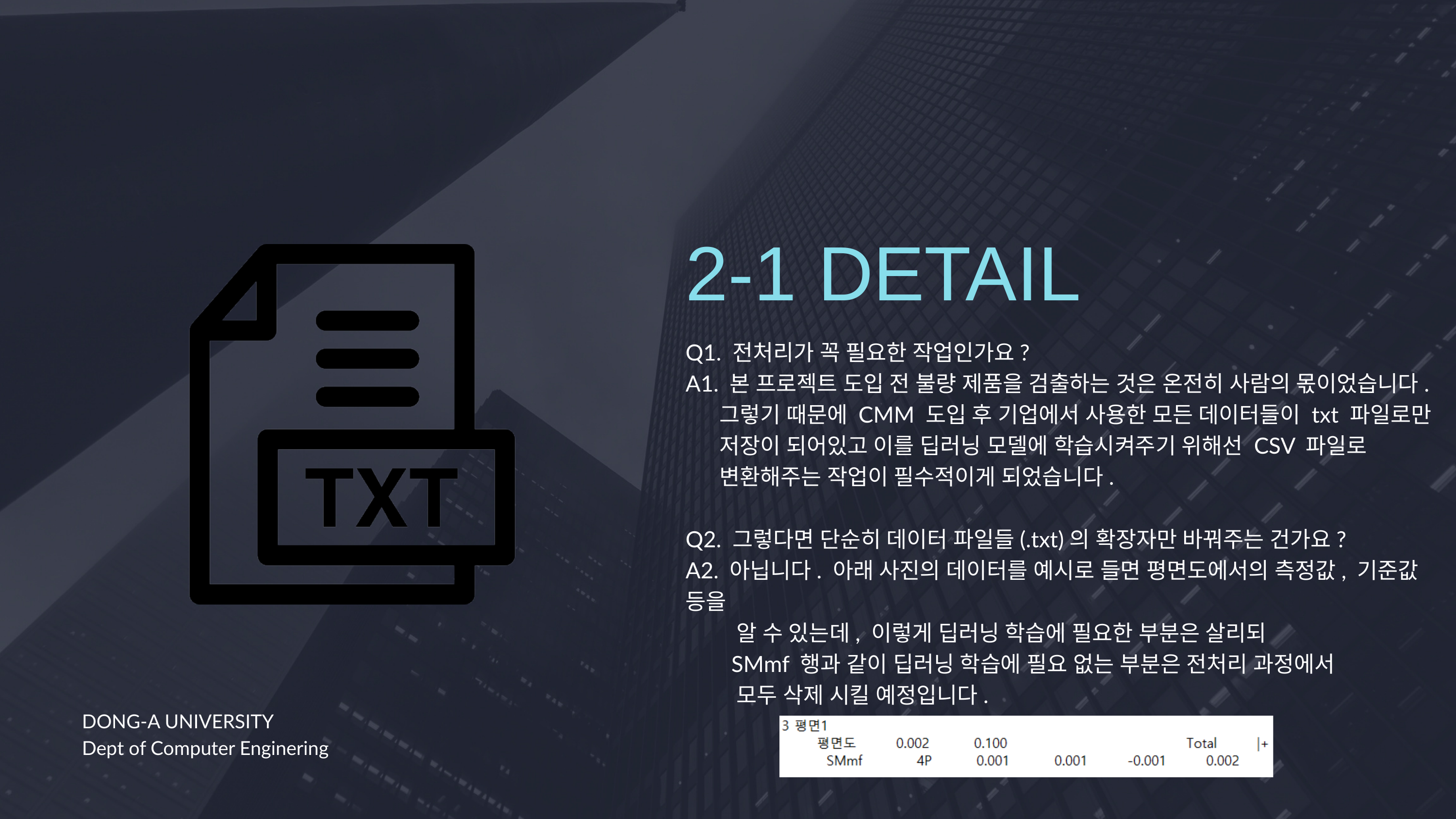

2-1 DETAIL

Q1. 전처리가 꼭 필요한 작업인가요?
A1. 본 프로젝트 도입 전 불량 제품을 검출하는 것은 온전히 사람의 몫이었습니다.
     그렇기 때문에 CMM 도입 후 기업에서 사용한 모든 데이터들이 txt 파일로만
     저장이 되어있고 이를 딥러닝 모델에 학습시켜주기 위해선 CSV 파일로
     변환해주는 작업이 필수적이게 되었습니다.

Q2. 그렇다면 단순히 데이터 파일들(.txt)의 확장자만 바꿔주는 건가요?
A2. 아닙니다. 아래 사진의 데이터를 예시로 들면 평면도에서의 측정값, 기준값 등을
        알 수 있는데, 이렇게 딥러닝 학습에 필요한 부분은 살리되
        SMmf 행과 같이 딥러닝 학습에 필요 없는 부분은 전처리 과정에서
        모두 삭제 시킬 예정입니다.
DONG-A UNIVERSITY
Dept of Computer Enginering